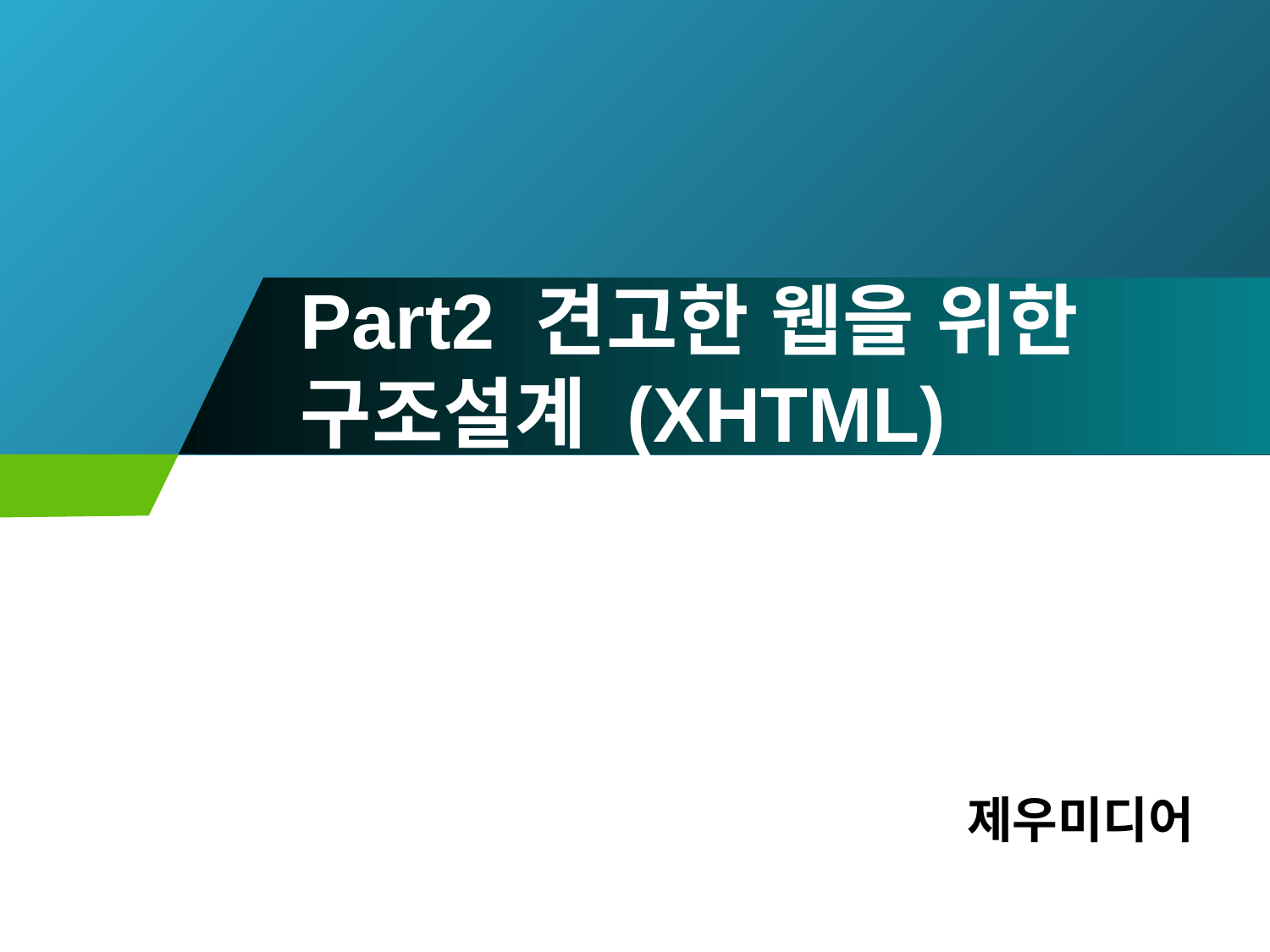

# Part2 견고한 웹을 위한 구조설계 (XHTML)
제우미디어